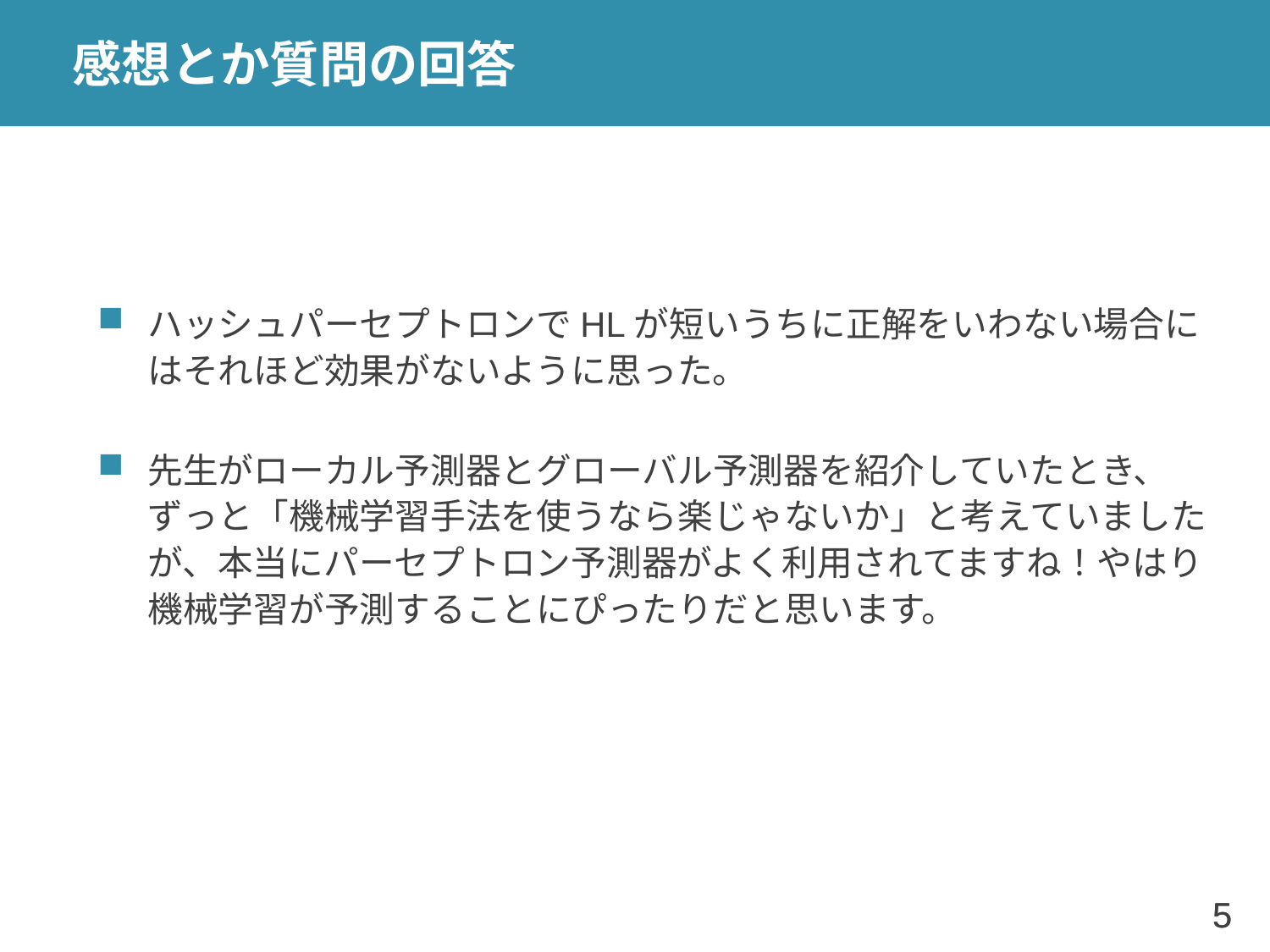

# 感想とか質問の回答
ハッシュパーセプトロンでHLが短いうちに正解をいわない場合にはそれほど効果がないように思った。
先生がローカル予測器とグローバル予測器を紹介していたとき、ずっと「機械学習手法を使うなら楽じゃないか」と考えていましたが、本当にパーセプトロン予測器がよく利用されてますね！やはり機械学習が予測することにぴったりだと思います。